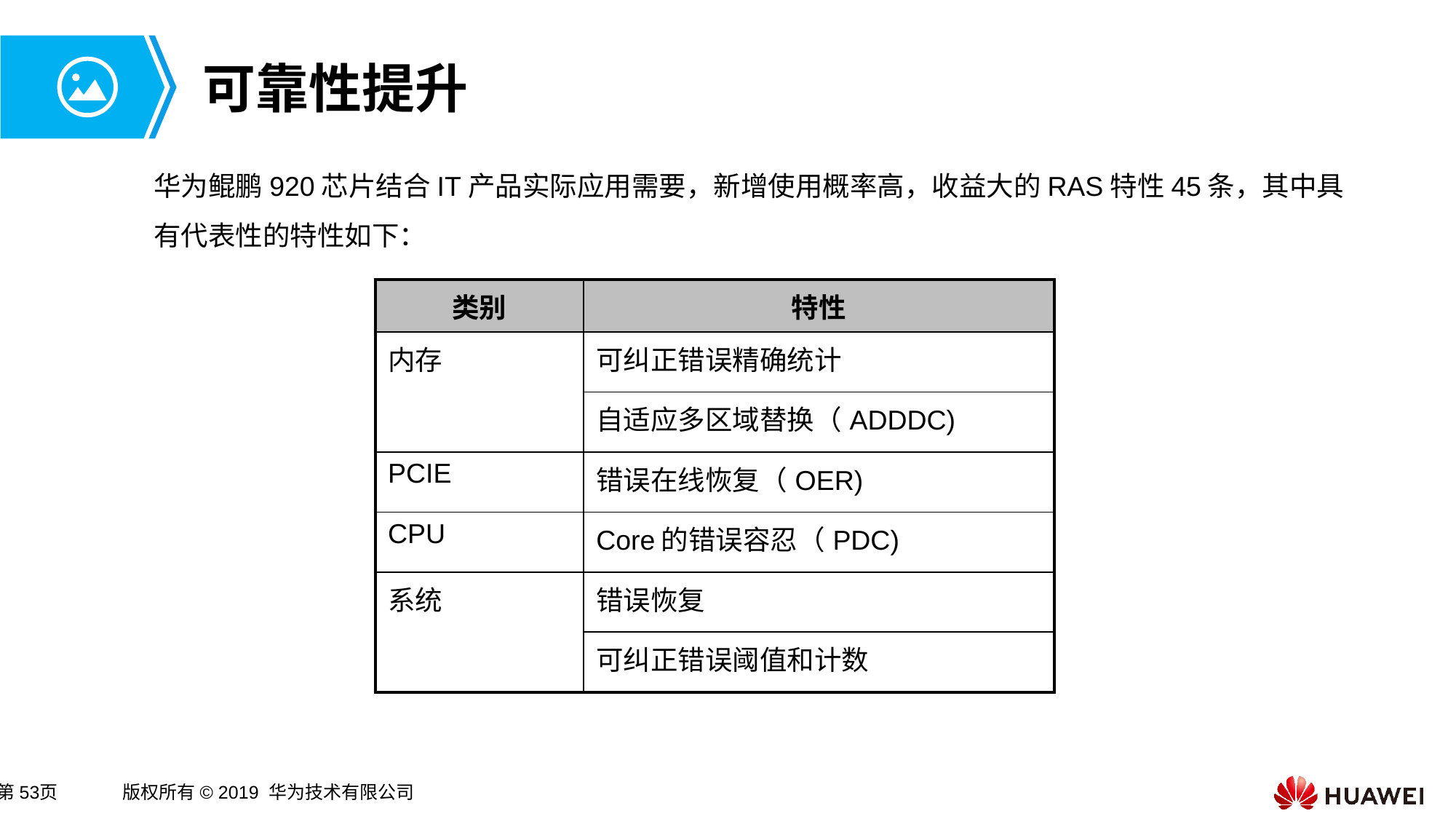

# 可靠性提升
华为鲲鹏920芯片结合IT产品实际应用需要，新增使用概率高，收益大的RAS特性45条，其中具有代表性的特性如下：
| 类别 | 特性 |
| --- | --- |
| 内存 | 可纠正错误精确统计 |
|  | 自适应多区域替换（ADDDC) |
| PCIE | 错误在线恢复（OER) |
| CPU | Core的错误容忍（PDC) |
| 系统 | 错误恢复 |
|  | 可纠正错误阈值和计数 |